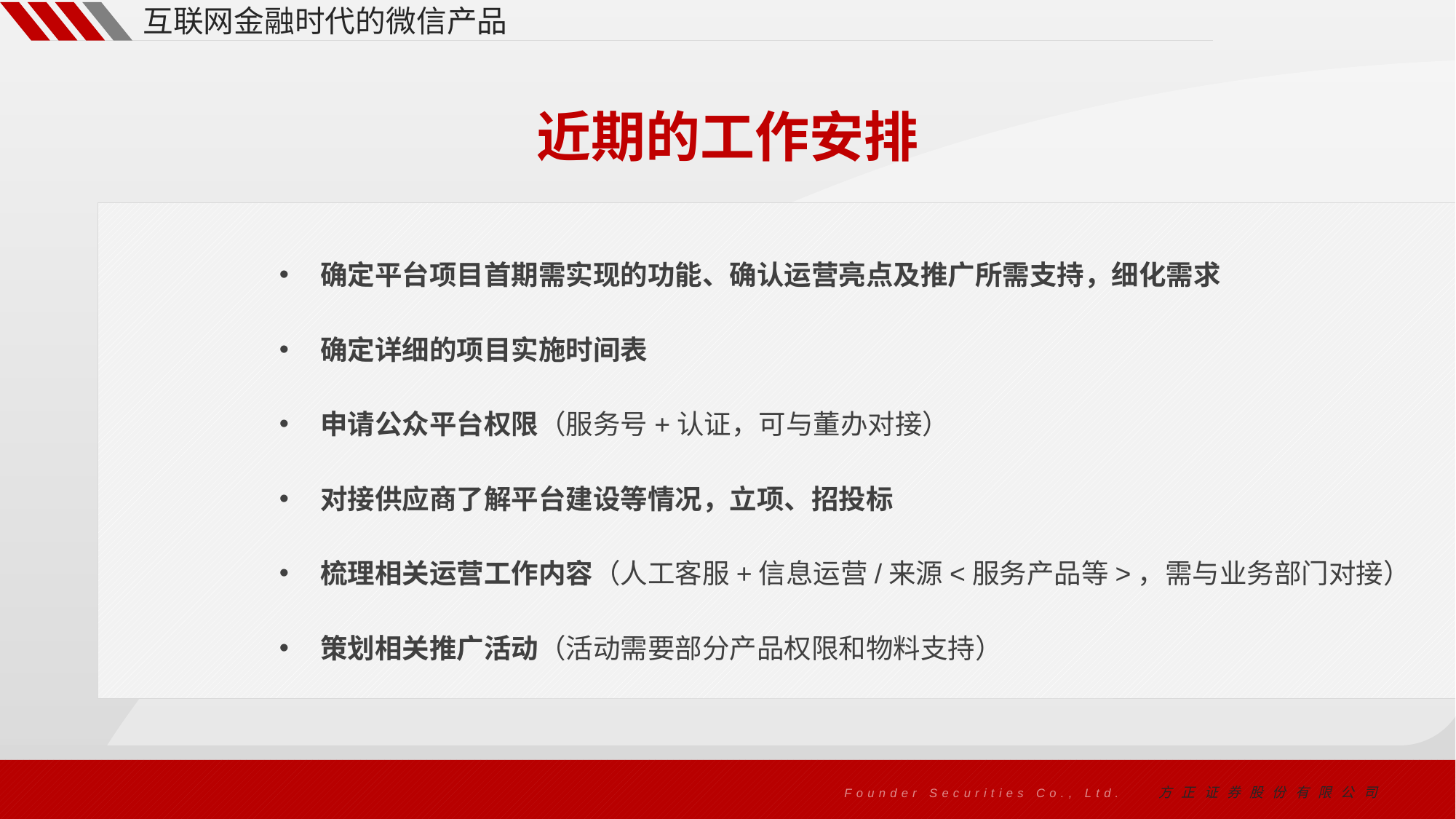

互联网金融时代的微信产品
近期的工作安排

确定平台项目首期需实现的功能、确认运营亮点及推广所需支持，细化需求
确定详细的项目实施时间表
申请公众平台权限（服务号+认证，可与董办对接）
对接供应商了解平台建设等情况，立项、招投标
梳理相关运营工作内容（人工客服+信息运营/来源<服务产品等>，需与业务部门对接）
策划相关推广活动（活动需要部分产品权限和物料支持）